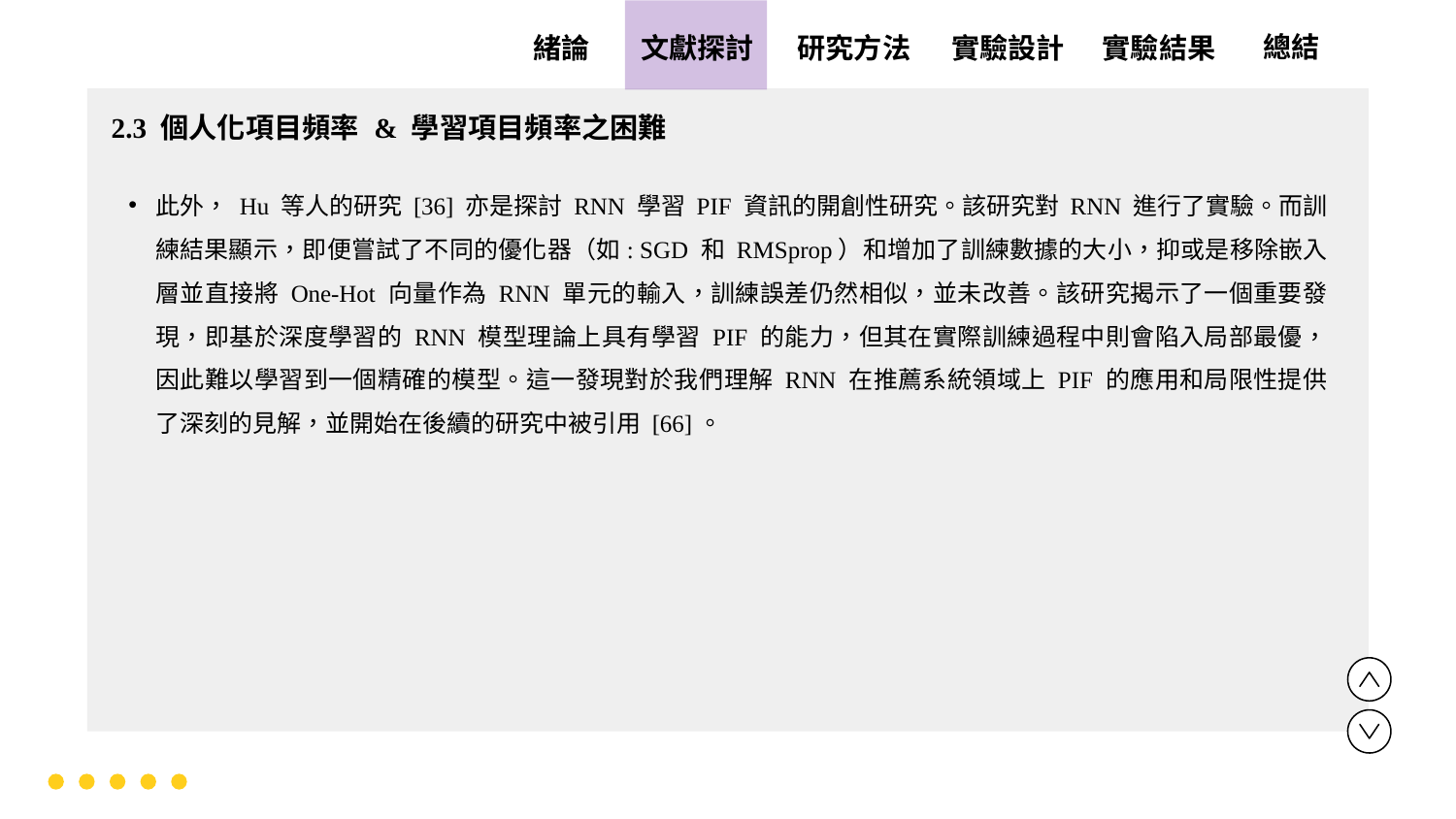

實驗設計
實驗結果
文獻探討
總結
緒論
研究方法
2.3 個人化項目頻率 & 學習項目頻率之困難
此外， Hu 等人的研究 [36] 亦是探討 RNN 學習 PIF 資訊的開創性研究。該研究對 RNN 進行了實驗。而訓練結果顯示，即便嘗試了不同的優化器（如: SGD 和 RMSprop）和增加了訓練數據的大小，抑或是移除嵌入層並直接將 One-Hot 向量作為 RNN 單元的輸入，訓練誤差仍然相似，並未改善。該研究揭示了一個重要發現，即基於深度學習的 RNN 模型理論上具有學習 PIF 的能力，但其在實際訓練過程中則會陷入局部最優，因此難以學習到一個精確的模型。這一發現對於我們理解 RNN 在推薦系統領域上 PIF 的應用和局限性提供了深刻的見解，並開始在後續的研究中被引用 [66]。